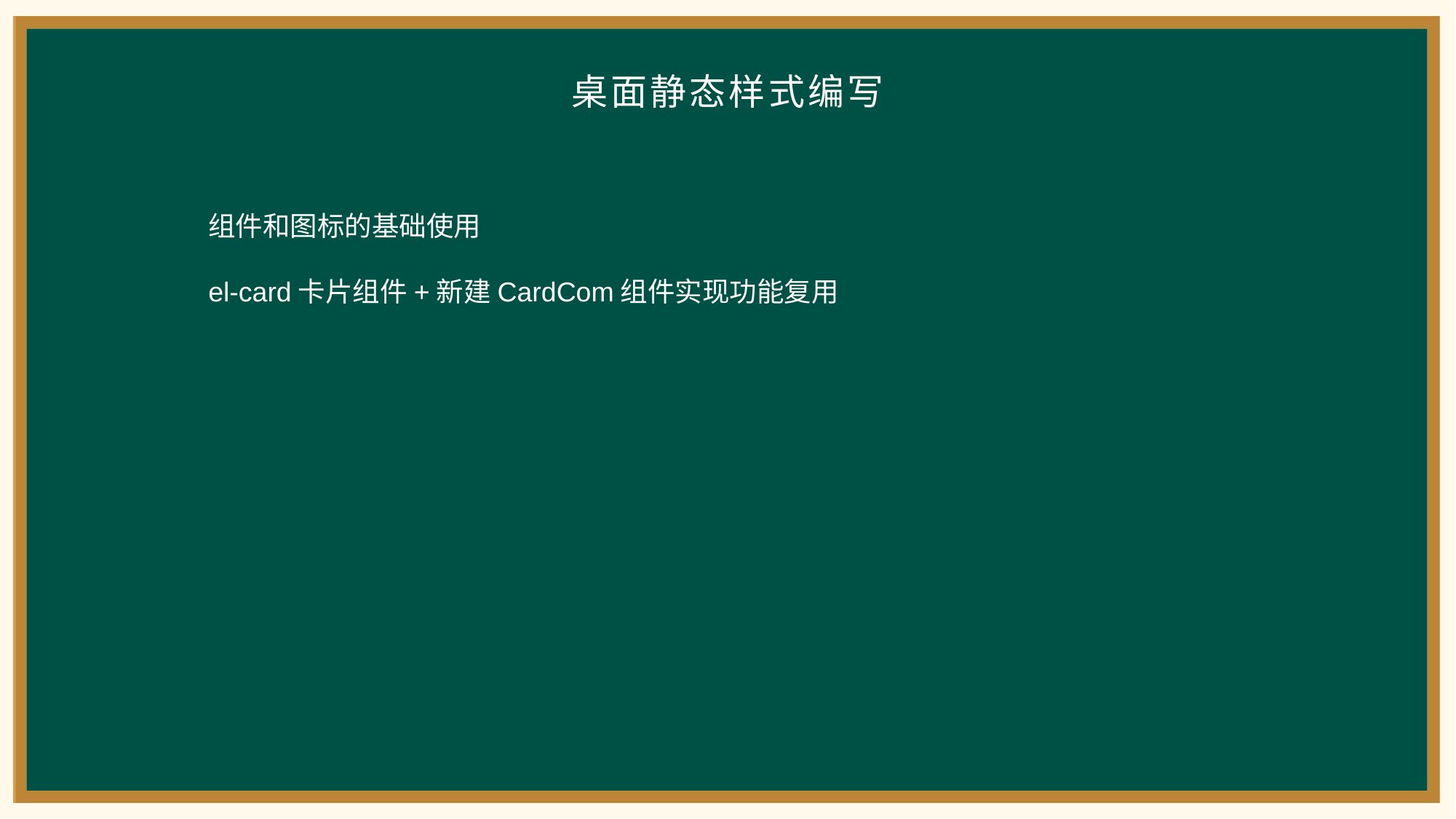

桌面静态样式编写
组件和图标的基础使用

el-card卡片组件+新建CardCom组件实现功能复用